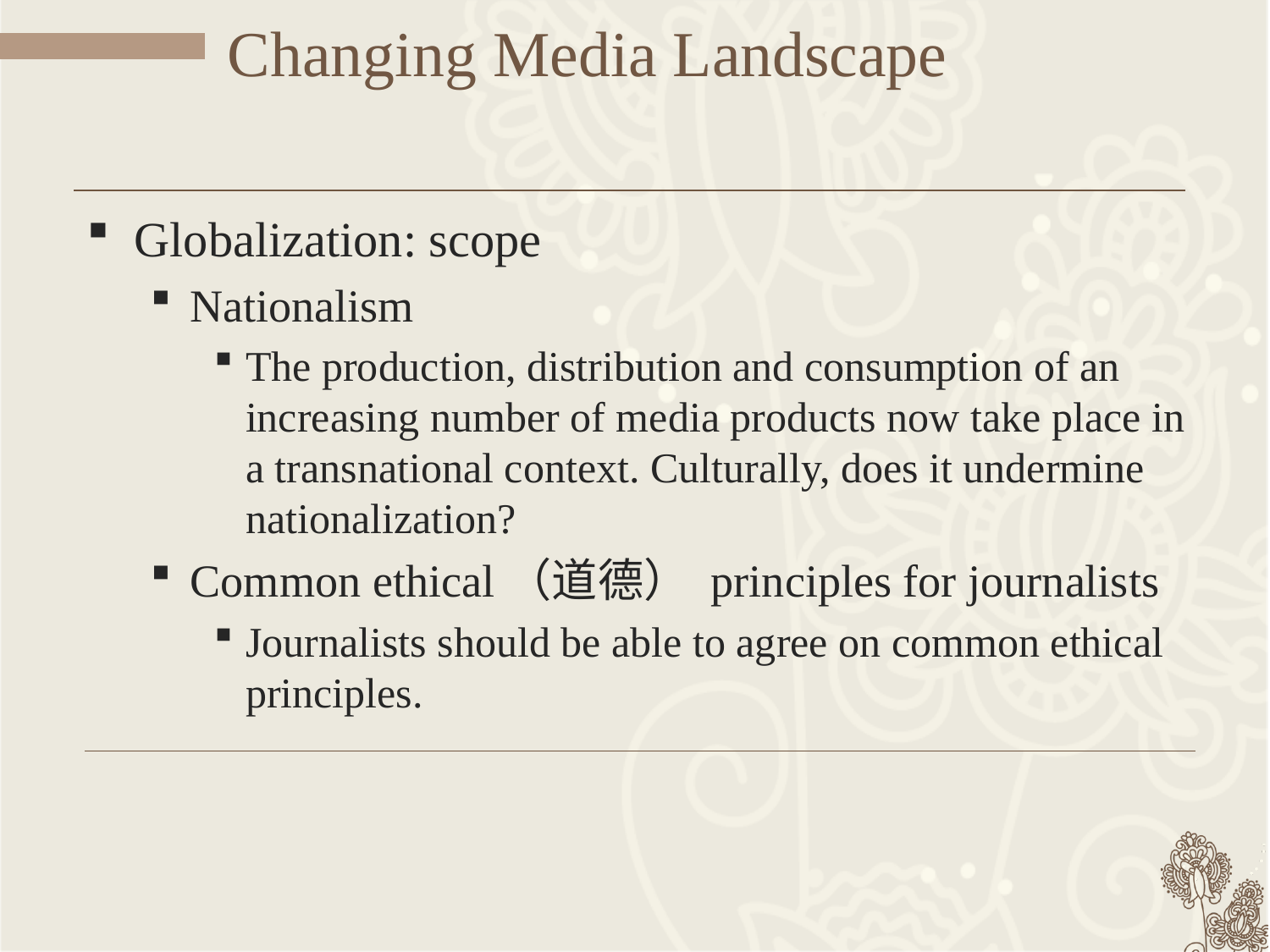

# Changing Media Landscape
Globalization: scope
Nationalism
The production, distribution and consumption of an increasing number of media products now take place in a transnational context. Culturally, does it undermine nationalization?
Common ethical（道德） principles for journalists
Journalists should be able to agree on common ethical principles.